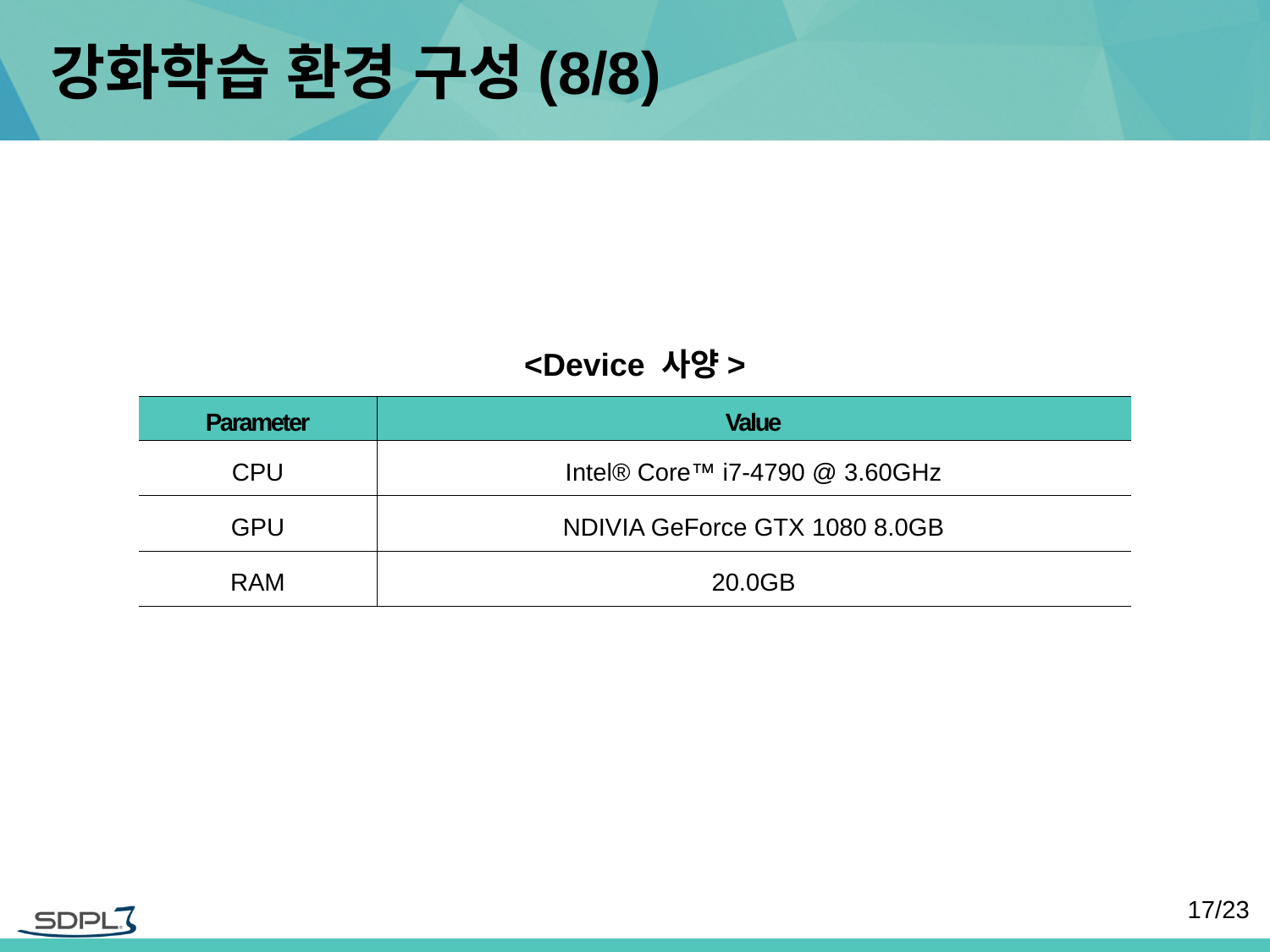

# 강화학습 환경 구성(8/8)

<Device 사양>
| Parameter | Value |
| --- | --- |
| CPU | Intel® Core™ i7-4790 @ 3.60GHz |
| GPU | NDIVIA GeForce GTX 1080 8.0GB |
| RAM | 20.0GB |
17/23